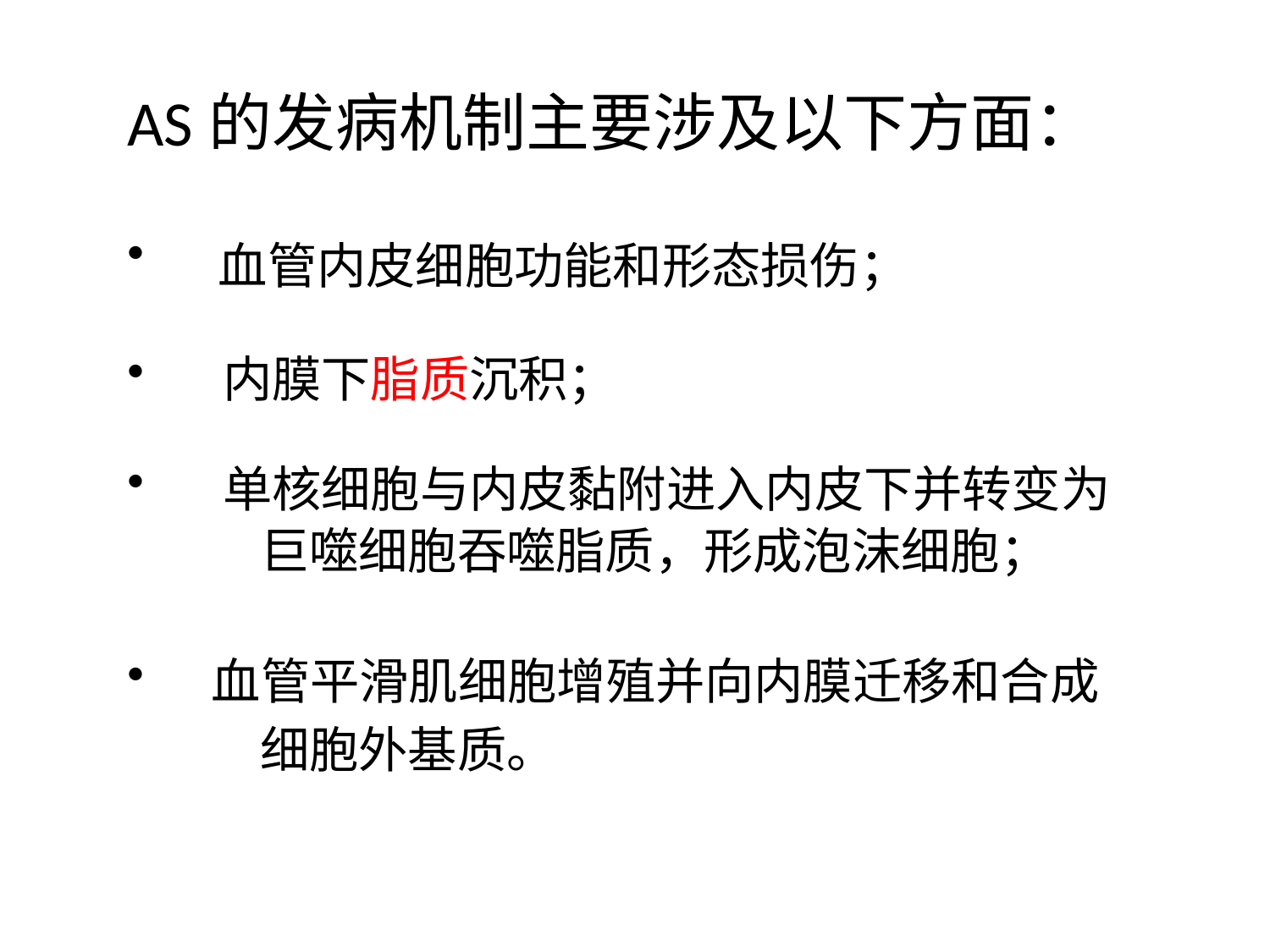

AS的发病机制主要涉及以下方面：
     血管内皮细胞功能和形态损伤；
      内膜下脂质沉积；
      单核细胞与内皮黏附进入内皮下并转变为
           巨噬细胞吞噬脂质，形成泡沫细胞；

     血管平滑肌细胞增殖并向内膜迁移和合成
           细胞外基质。